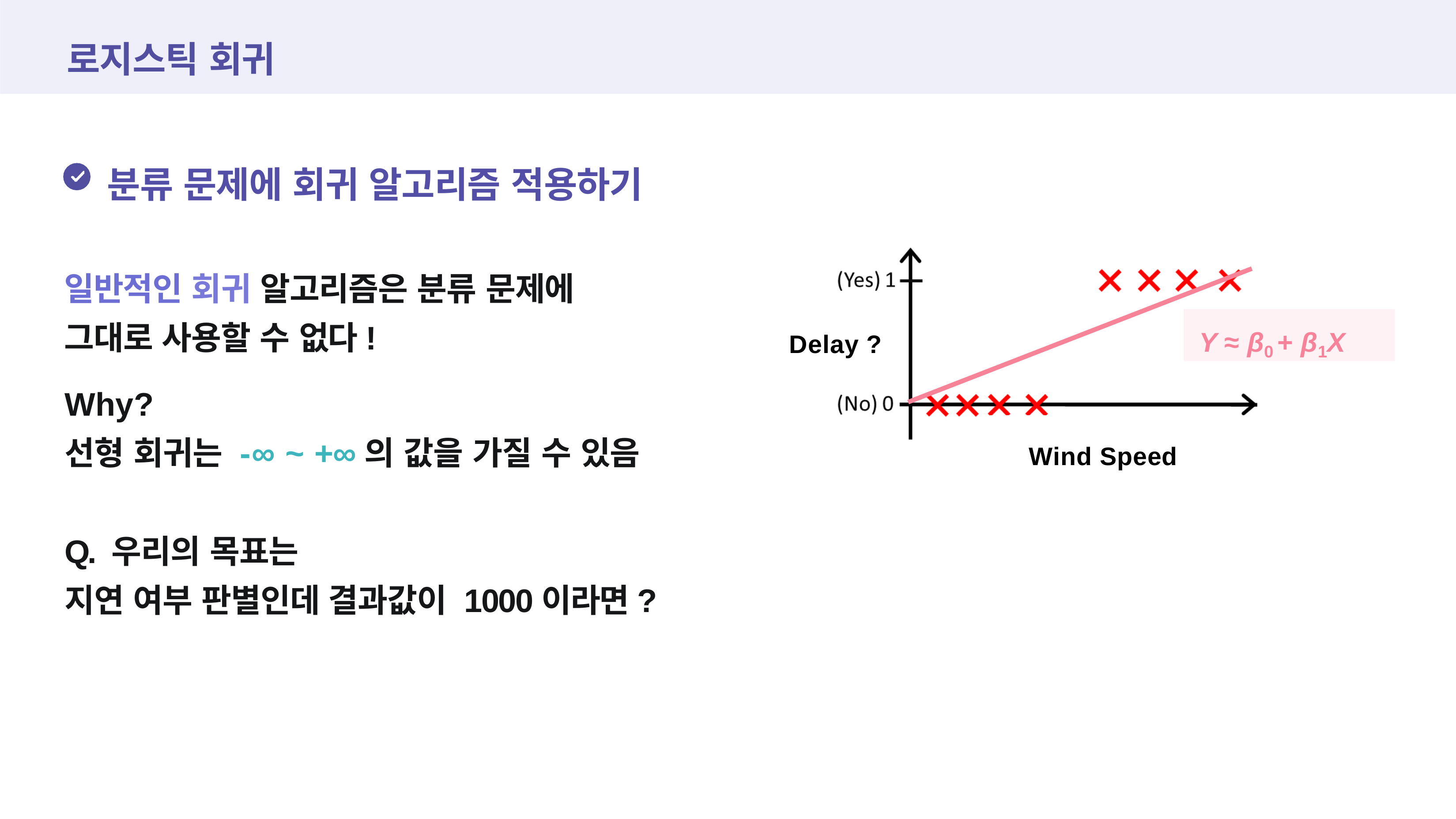

# 로지스틱 회귀
분류 문제에 회귀 알고리즘 적용하기

일반적인 회귀 알고리즘은 분류 문제에  그대로 사용할 수 없다!

Y ≈ β0 + β1X
Delay ?
Why?
선형 회귀는 -∞ ~ +∞의 값을 가질 수 있음

Wind Speed
Q. 우리의 목표는
지연 여부 판별인데 결과값이 1000이라면?